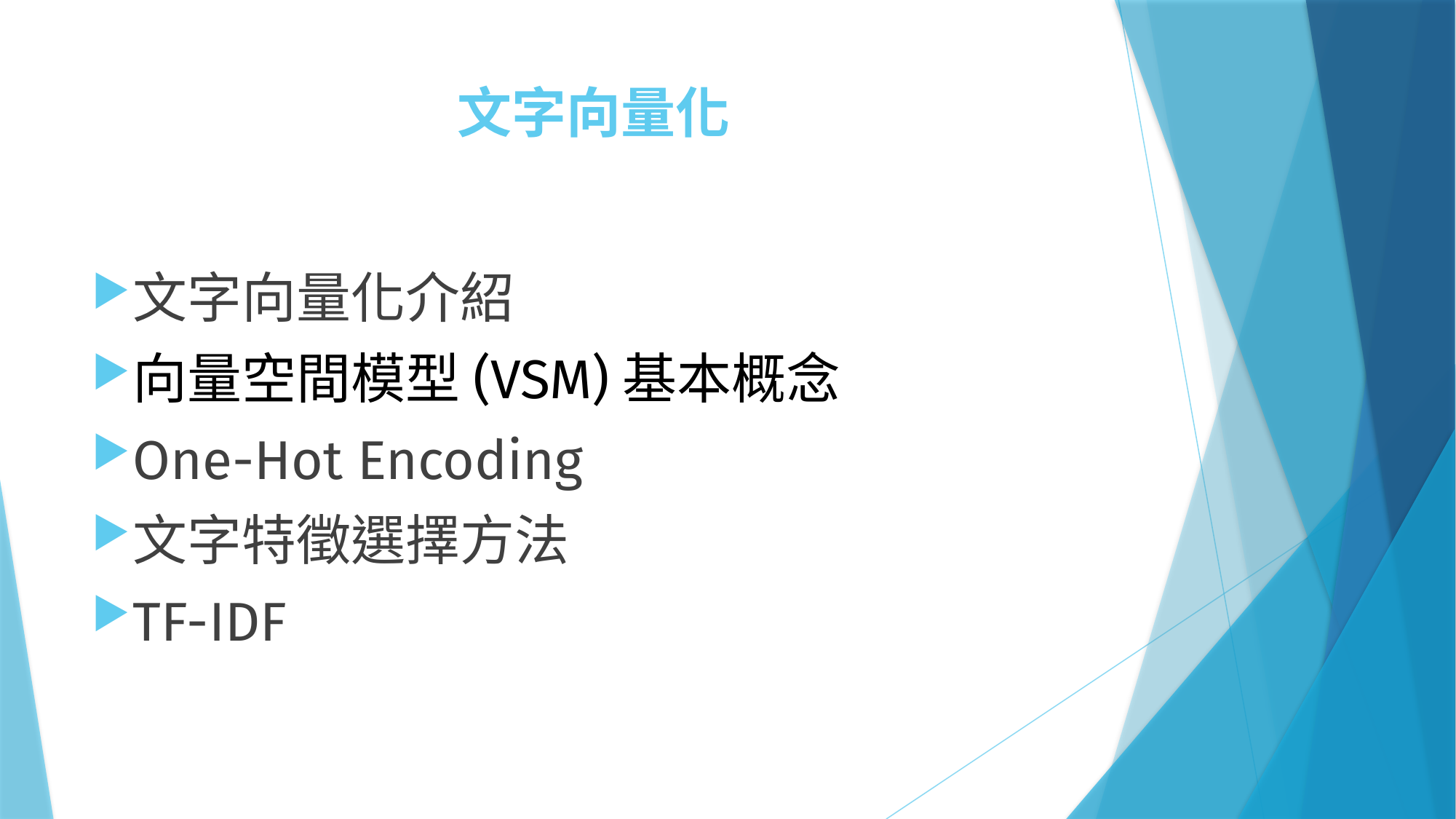

# 文字向量化
文字向量化介紹
向量空間模型(VSM)基本概念
One-Hot Encoding
文字特徵選擇方法
TF-IDF